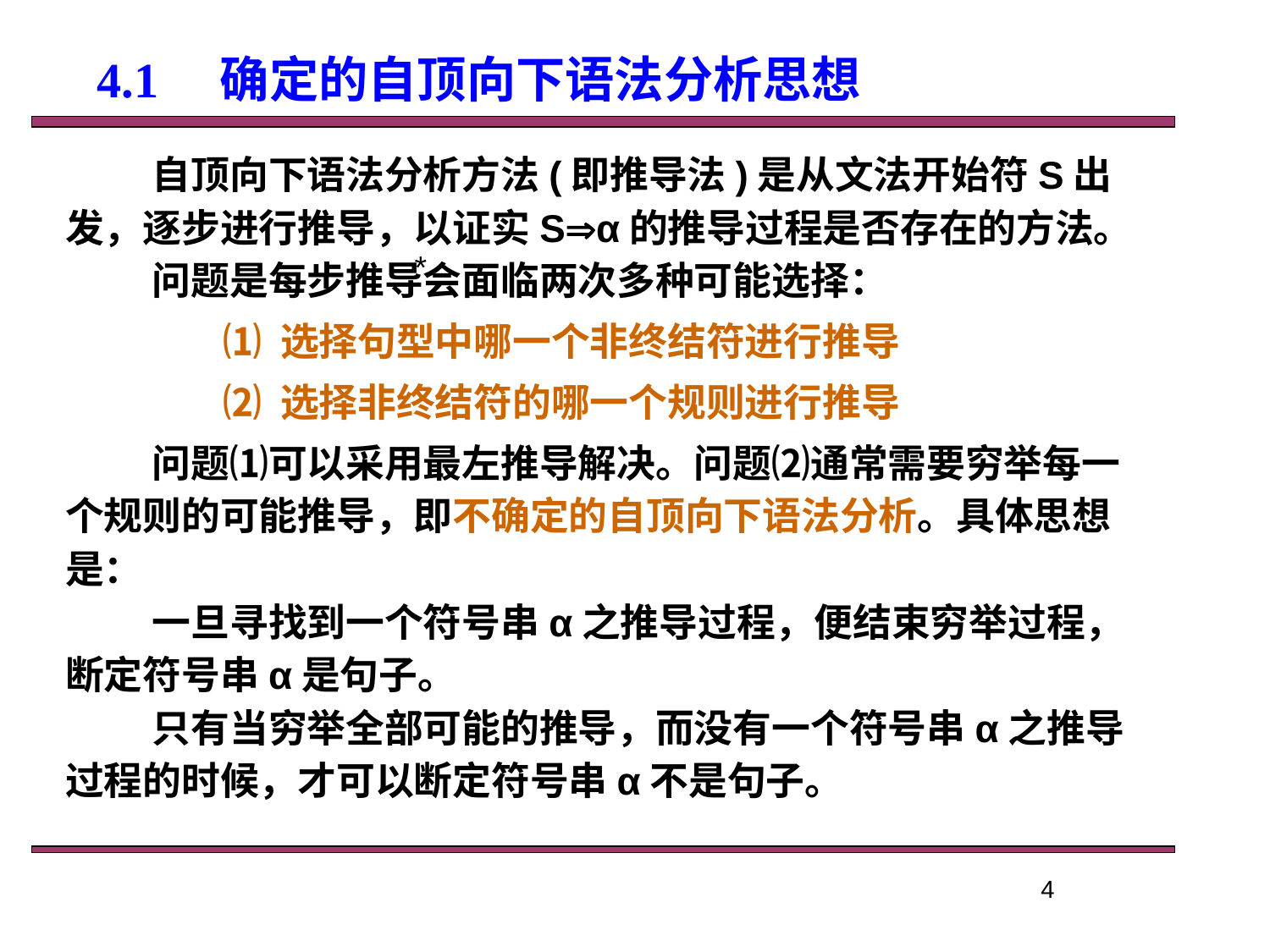

# 4.1　确定的自顶向下语法分析思想
自顶向下语法分析方法(即推导法)是从文法开始符S出发，逐步进行推导，以证实S⇒α的推导过程是否存在的方法。
问题是每步推导会面临两次多种可能选择：
        ⑴ 选择句型中哪一个非终结符进行推导
        ⑵ 选择非终结符的哪一个规则进行推导
问题⑴可以采用最左推导解决。问题⑵通常需要穷举每一个规则的可能推导，即不确定的自顶向下语法分析。具体思想是：
一旦寻找到一个符号串α之推导过程，便结束穷举过程，断定符号串α是句子。
只有当穷举全部可能的推导，而没有一个符号串α之推导过程的时候，才可以断定符号串α不是句子。
*
4